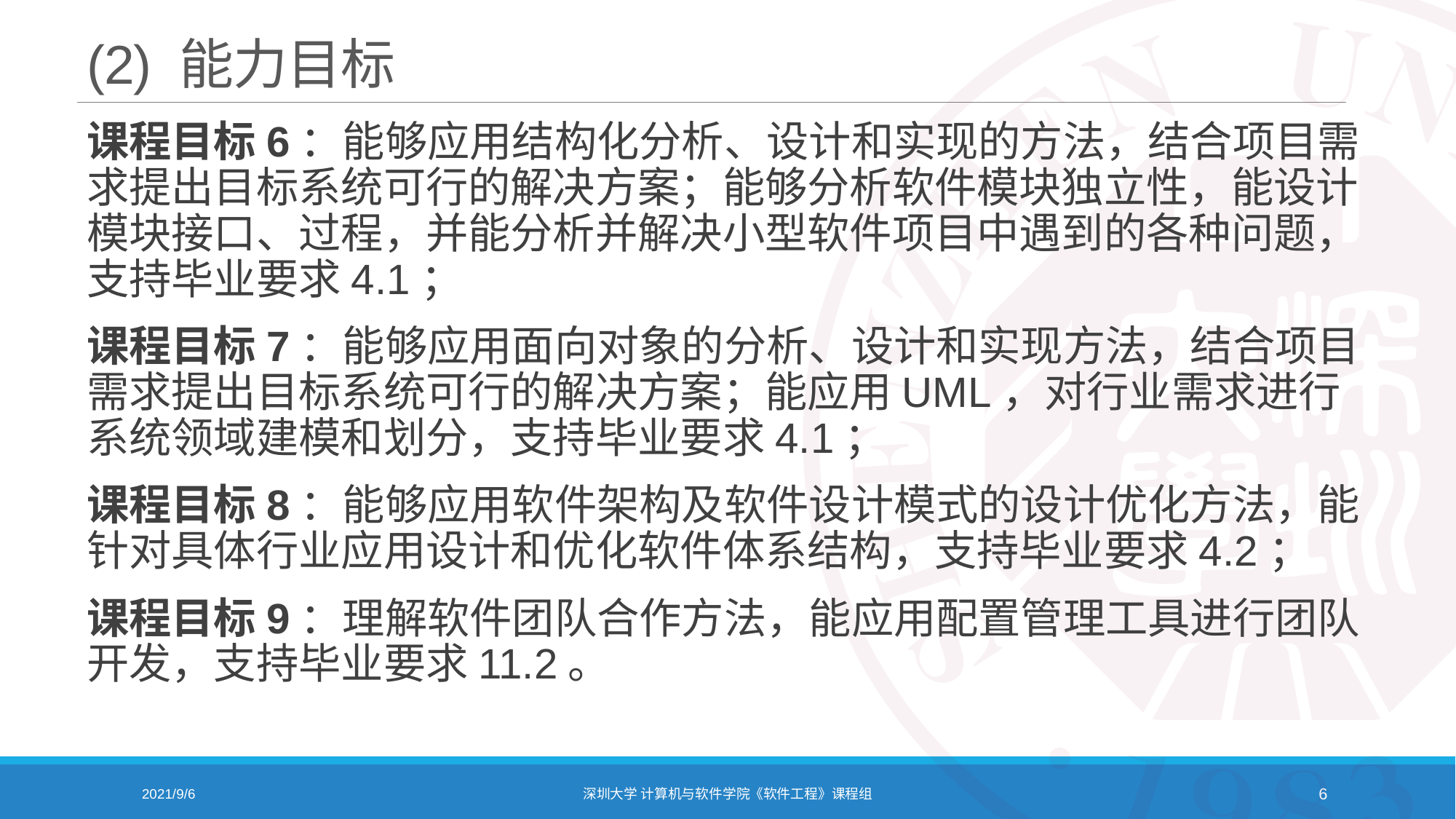

# (2) 能力目标
课程目标6：能够应用结构化分析、设计和实现的方法，结合项目需求提出目标系统可行的解决方案；能够分析软件模块独立性，能设计模块接口、过程，并能分析并解决小型软件项目中遇到的各种问题，支持毕业要求4.1；
课程目标7：能够应用面向对象的分析、设计和实现方法，结合项目需求提出目标系统可行的解决方案；能应用UML，对行业需求进行系统领域建模和划分，支持毕业要求4.1；
课程目标8：能够应用软件架构及软件设计模式的设计优化方法，能针对具体行业应用设计和优化软件体系结构，支持毕业要求4.2；
课程目标9：理解软件团队合作方法，能应用配置管理工具进行团队开发，支持毕业要求11.2。

2021/9/6
深圳大学 计算机与软件学院《软件工程》课程组
6